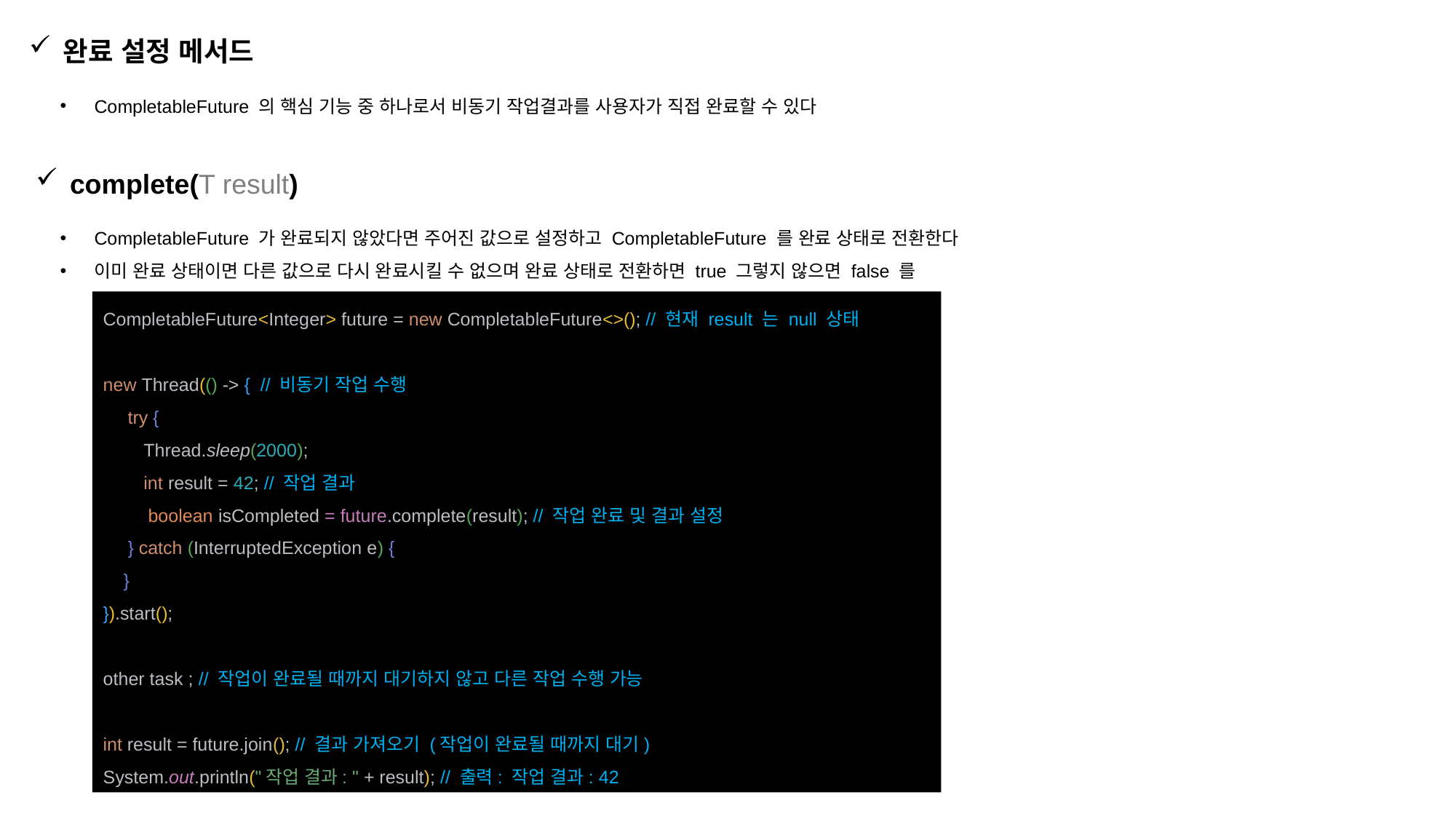

완료 설정 메서드
CompletableFuture 의 핵심 기능 중 하나로서 비동기 작업결과를 사용자가 직접 완료할 수 있다
complete(T result)
CompletableFuture 가 완료되지 않았다면 주어진 값으로 설정하고 CompletableFuture 를 완료 상태로 전환한다
이미 완료 상태이면 다른 값으로 다시 완료시킬 수 없으며 완료 상태로 전환하면 true 그렇지 않으면 false 를 반환한다
CompletableFuture<Integer> future = new CompletableFuture<>(); // 현재 result 는 null 상태
new Thread(() -> {  // 비동기 작업 수행
    try {
        Thread.sleep(2000);
        int result = 42; // 작업 결과
        boolean isCompleted = future.complete(result); // 작업 완료 및 결과 설정
    } catch (InterruptedException e) {
    }
}).start();

other task ; // 작업이 완료될 때까지 대기하지 않고 다른 작업 수행 가능
int result = future.join(); // 결과 가져오기 (작업이 완료될 때까지 대기)
System.out.println("작업 결과: " + result); // 출력: 작업 결과: 42